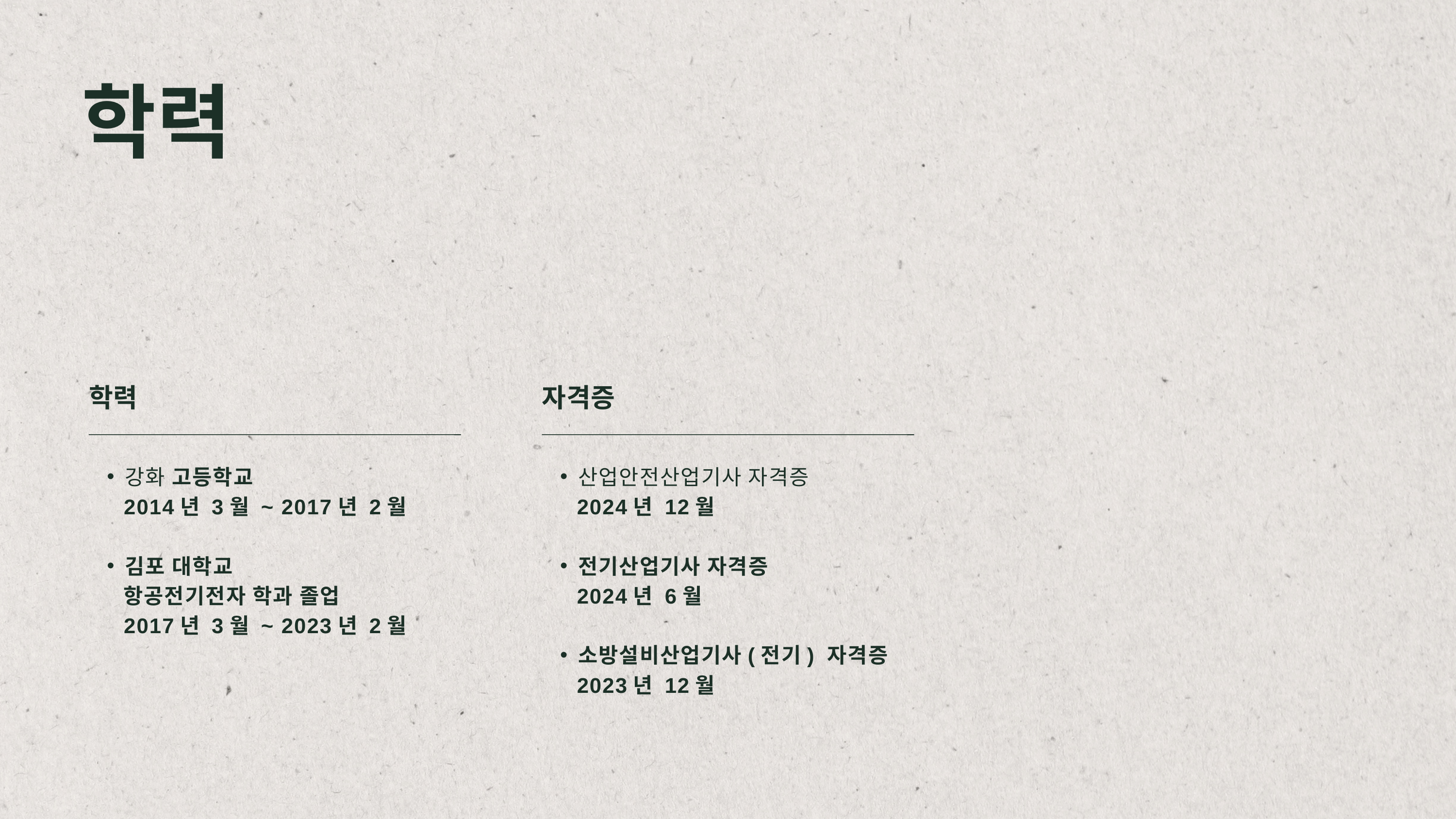

학력
학력
자격증

강화 고등학교
     2014년 3월 ~ 2017년 2월

김포 대학교
     항공전기전자 학과 졸업
     2017년 3월 ~ 2023년 2월
산업안전산업기사 자격증
     2024년 12월

전기산업기사 자격증
     2024년 6월

소방설비산업기사(전기) 자격증
     2023년 12월